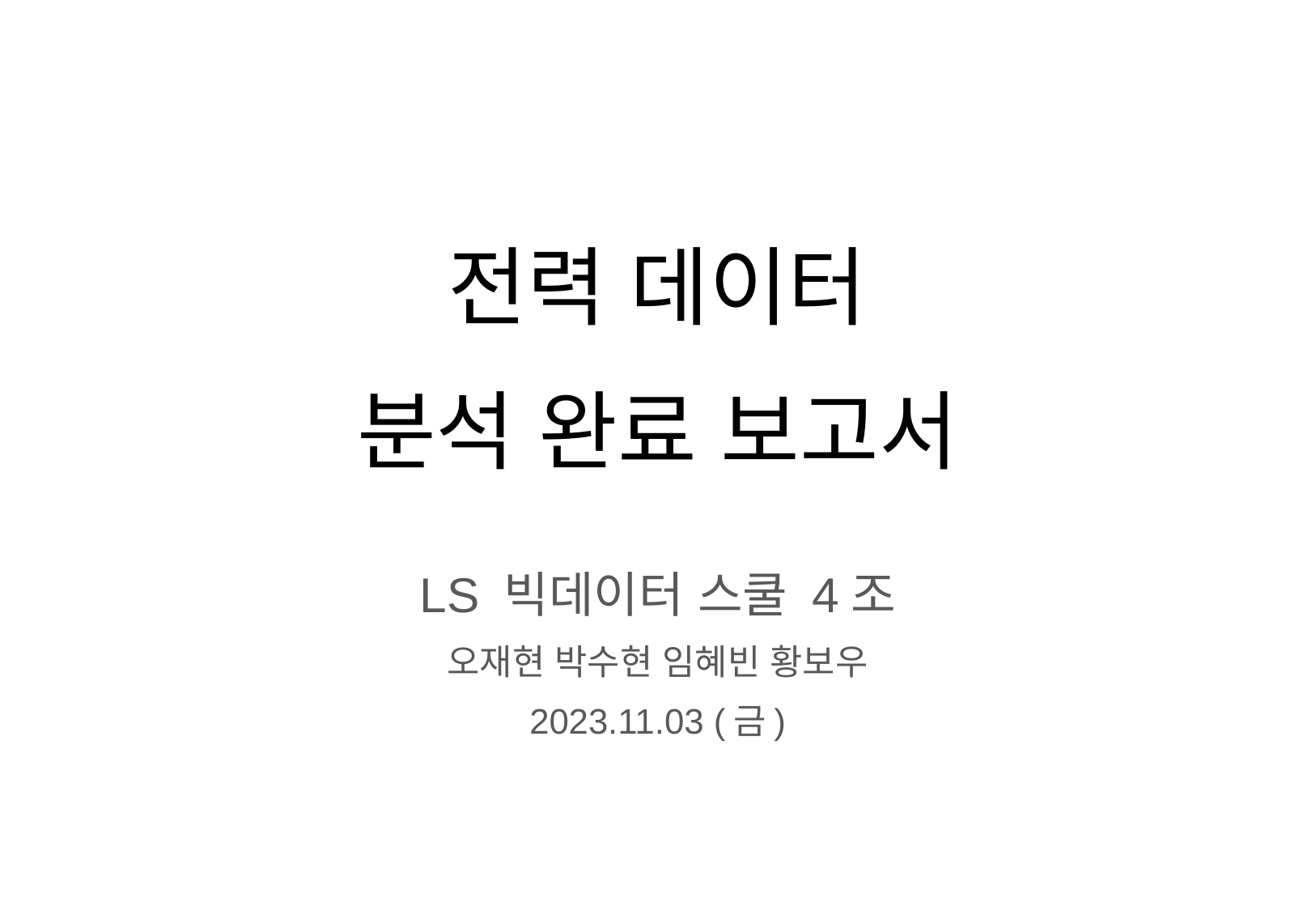

# 전력 데이터
분석 완료 보고서
LS 빅데이터 스쿨 4조
오재현 박수현 임혜빈 황보우
2023.11.03 (금)